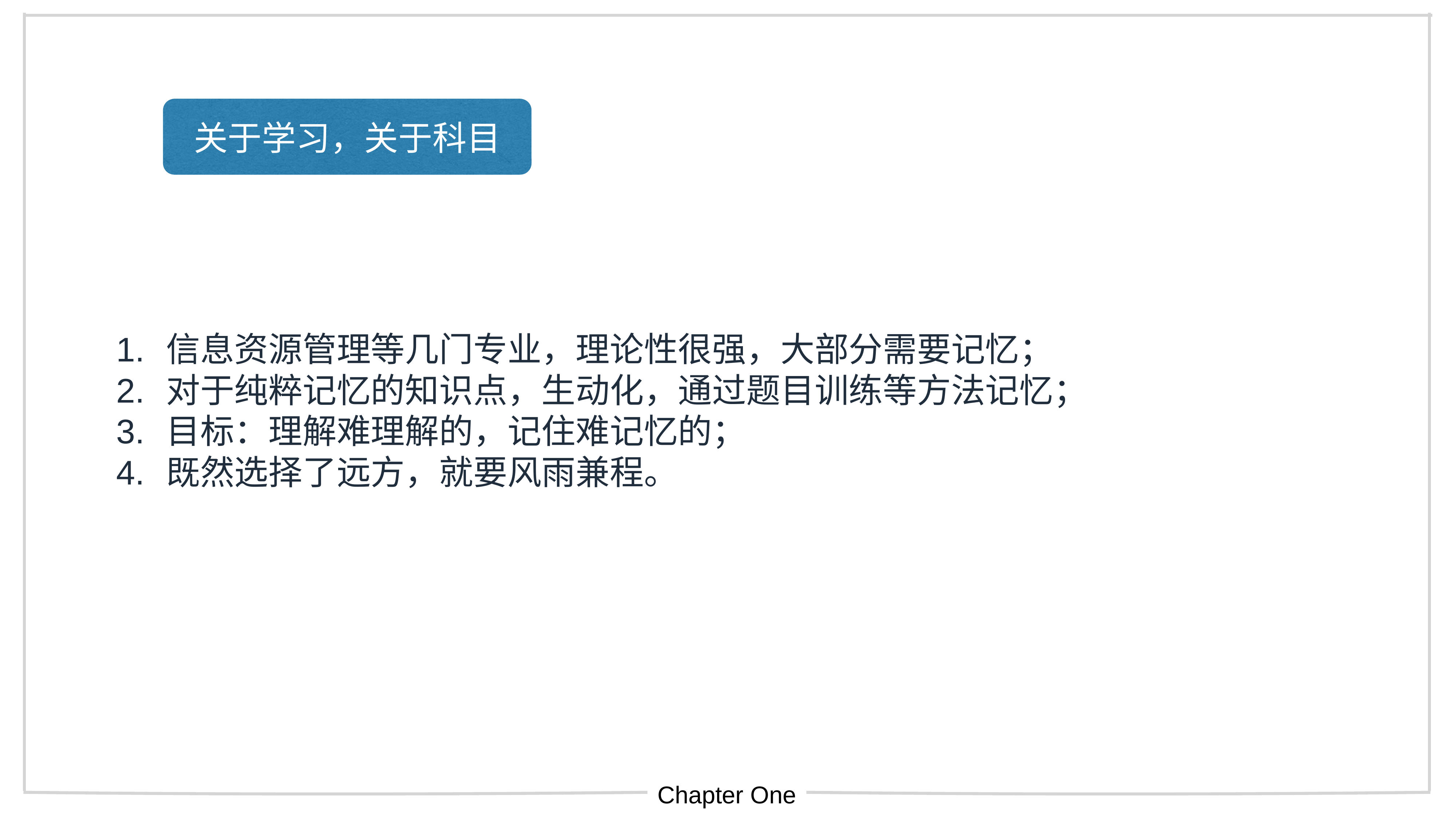

关于学习，关于科目
信息资源管理等几门专业，理论性很强，大部分需要记忆；
对于纯粹记忆的知识点，生动化，通过题目训练等方法记忆；
目标：理解难理解的，记住难记忆的；
既然选择了远方，就要风雨兼程。